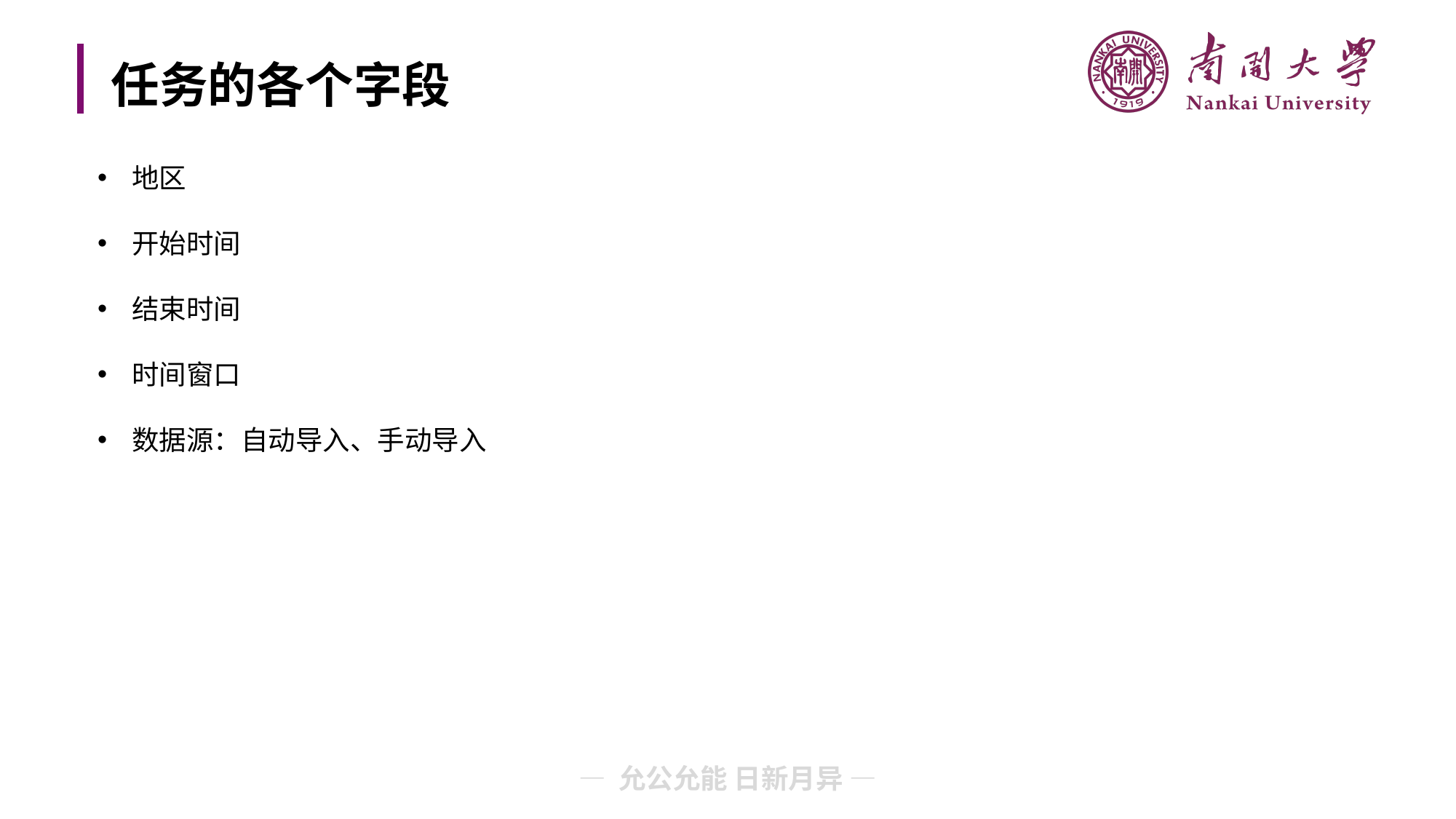

# 任务的各个字段
地区

开始时间

结束时间

时间窗口

数据源：自动导入、手动导入